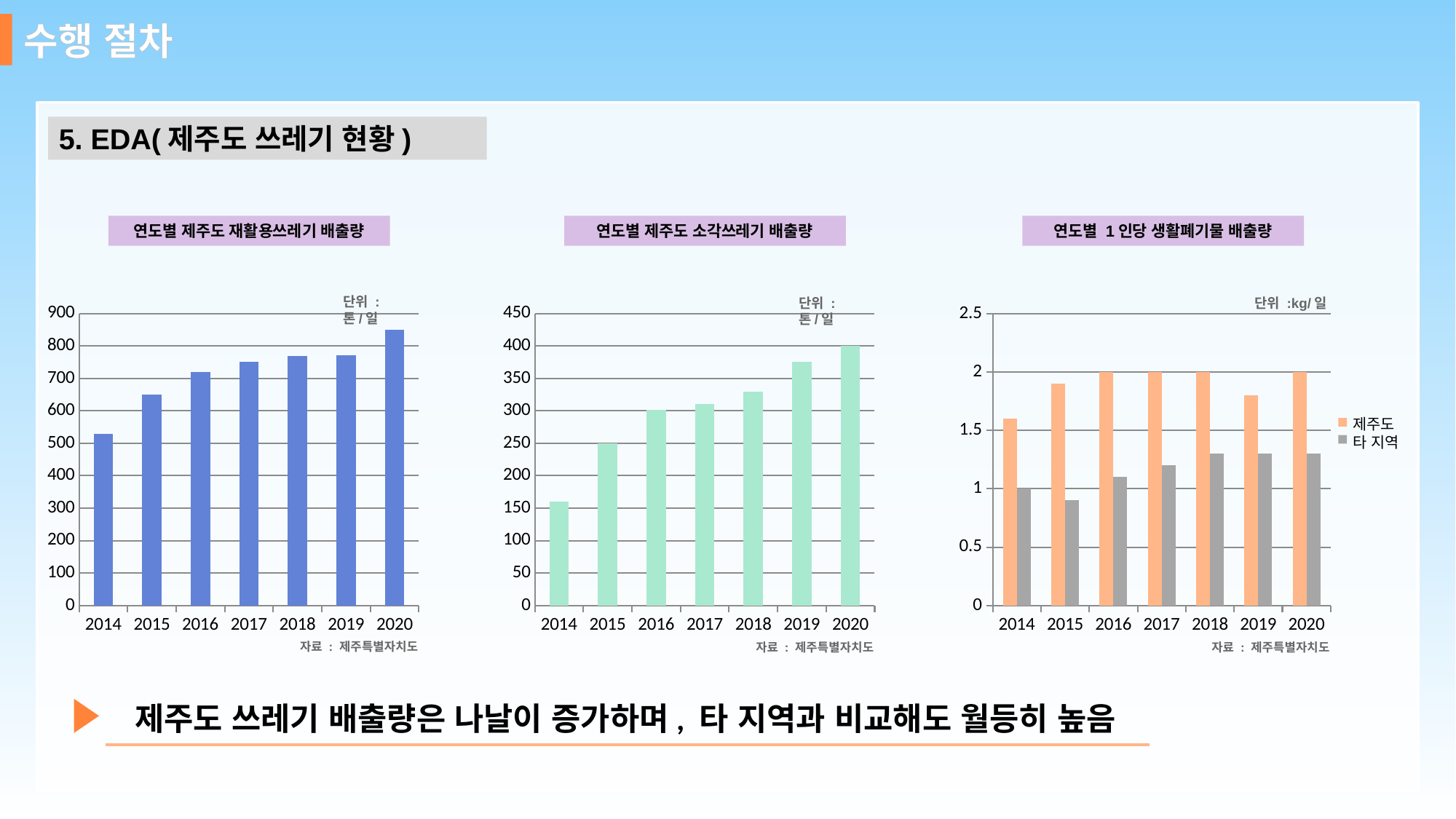

수행 절차

5. EDA(제주도 쓰레기 현황)
연도별 제주도 재활용쓰레기 배출량
연도별 제주도 소각쓰레기 배출량
연도별 1인당 생활폐기물 배출량
단위 :톤/일
단위 :톤/일
단위 :kg/일

### Chart

| Category |  |
|---|---|
| 2014 | 530.0 |
| 2015 | 650.0 |
| 2016 | 720.0 |
| 2017 | 750.0 |
| 2018 | 770.0 |
| 2019 | 772.0 |
| 2020 | 850.0 |

### Chart

| Category |  |
|---|---|
| 2014 | 160.0 |
| 2015 | 250.0 |
| 2016 | 301.0 |
| 2017 | 310.0 |
| 2018 | 330.0 |
| 2019 | 375.0 |
| 2020 | 400.0 |

### Chart

| Category | 제주도 | 그 외 |
|---|---|---|
| 2014 | 1.6 | 1.0 |
| 2015 | 1.9 | 0.9 |
| 2016 | 2.0 | 1.1 |
| 2017 | 2.0 | 1.2 |
| 2018 | 2.0 | 1.3 |
| 2019 | 1.8 | 1.3 |
| 2020 | 2.0 | 1.3 |
제주도
타 지역

자료 : 제주특별자치도
자료 : 제주특별자치도
자료 : 제주특별자치도
제주도 쓰레기 배출량은 나날이 증가하며, 타 지역과 비교해도 월등히 높음